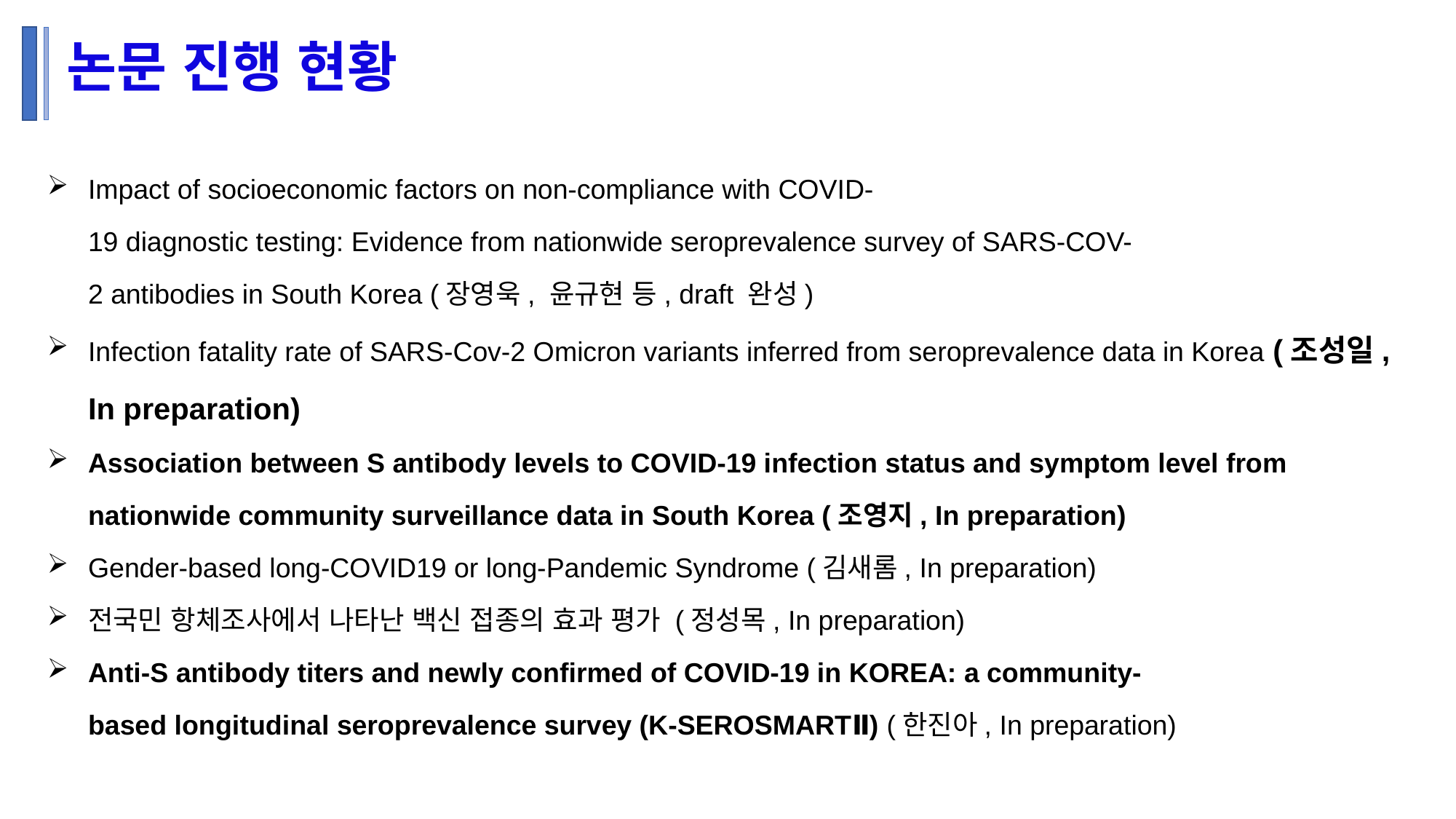

논문 진행 현황

Impact of socioeconomic factors on non-compliance with COVID-19 diagnostic testing: Evidence from nationwide seroprevalence survey of SARS-COV-2 antibodies in South Korea (장영욱, 윤규현 등, draft 완성)
Infection fatality rate of SARS-Cov-2 Omicron variants inferred from seroprevalence data in Korea (조성일, In preparation)
Association between S antibody levels to COVID-19 infection status and symptom level from nationwide community surveillance data in South Korea (조영지, In preparation)
Gender-based long-COVID19 or long-Pandemic Syndrome (김새롬, In preparation)
전국민 항체조사에서 나타난 백신 접종의 효과 평가 (정성목, In preparation)
Anti-S antibody titers and newly confirmed of COVID-19 in KOREA: a community-based longitudinal seroprevalence survey (K-SEROSMARTⅡ) (한진아, In preparation)